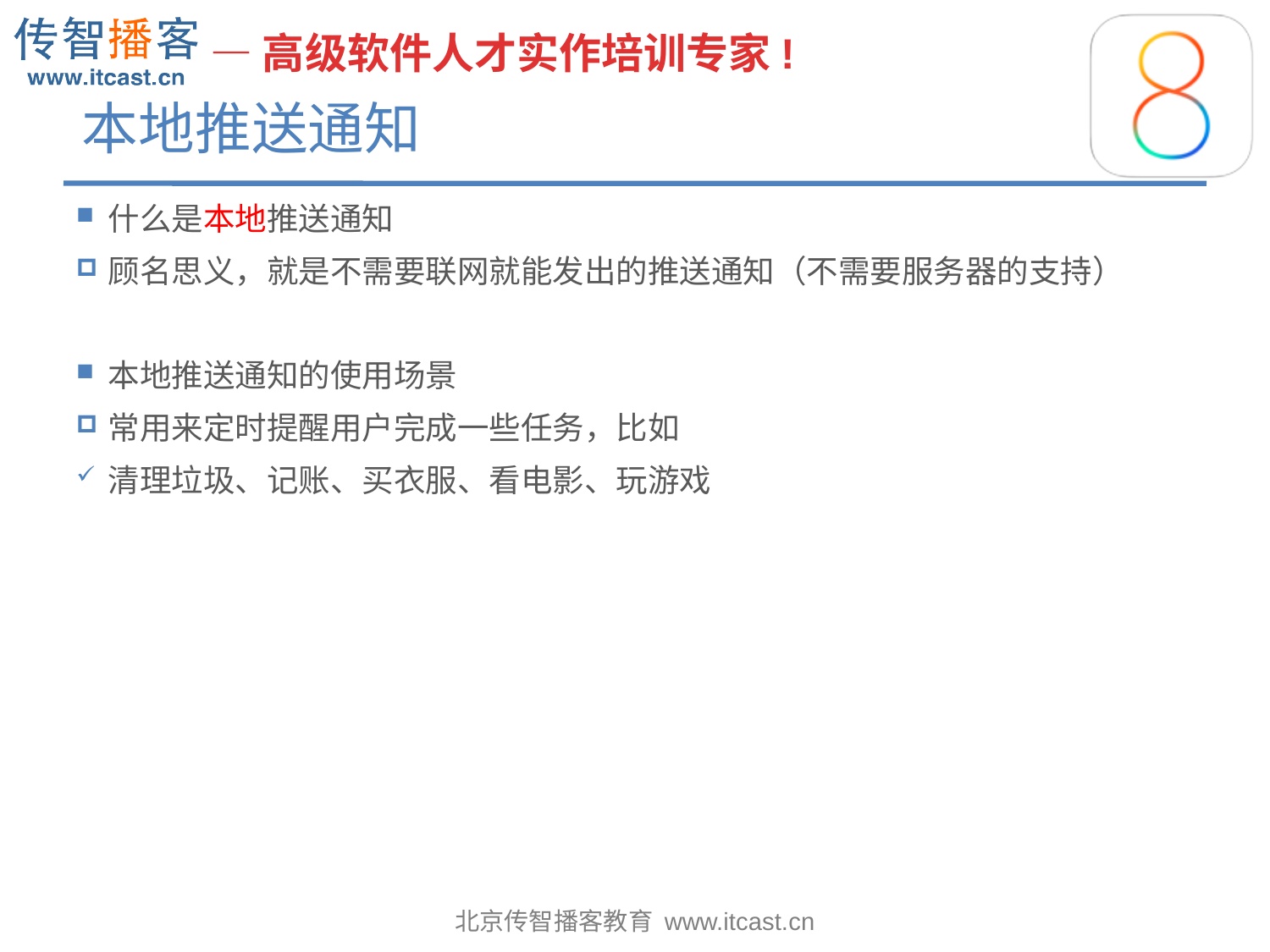

# 本地推送通知
什么是本地推送通知
顾名思义，就是不需要联网就能发出的推送通知（不需要服务器的支持）

本地推送通知的使用场景
常用来定时提醒用户完成一些任务，比如
清理垃圾、记账、买衣服、看电影、玩游戏